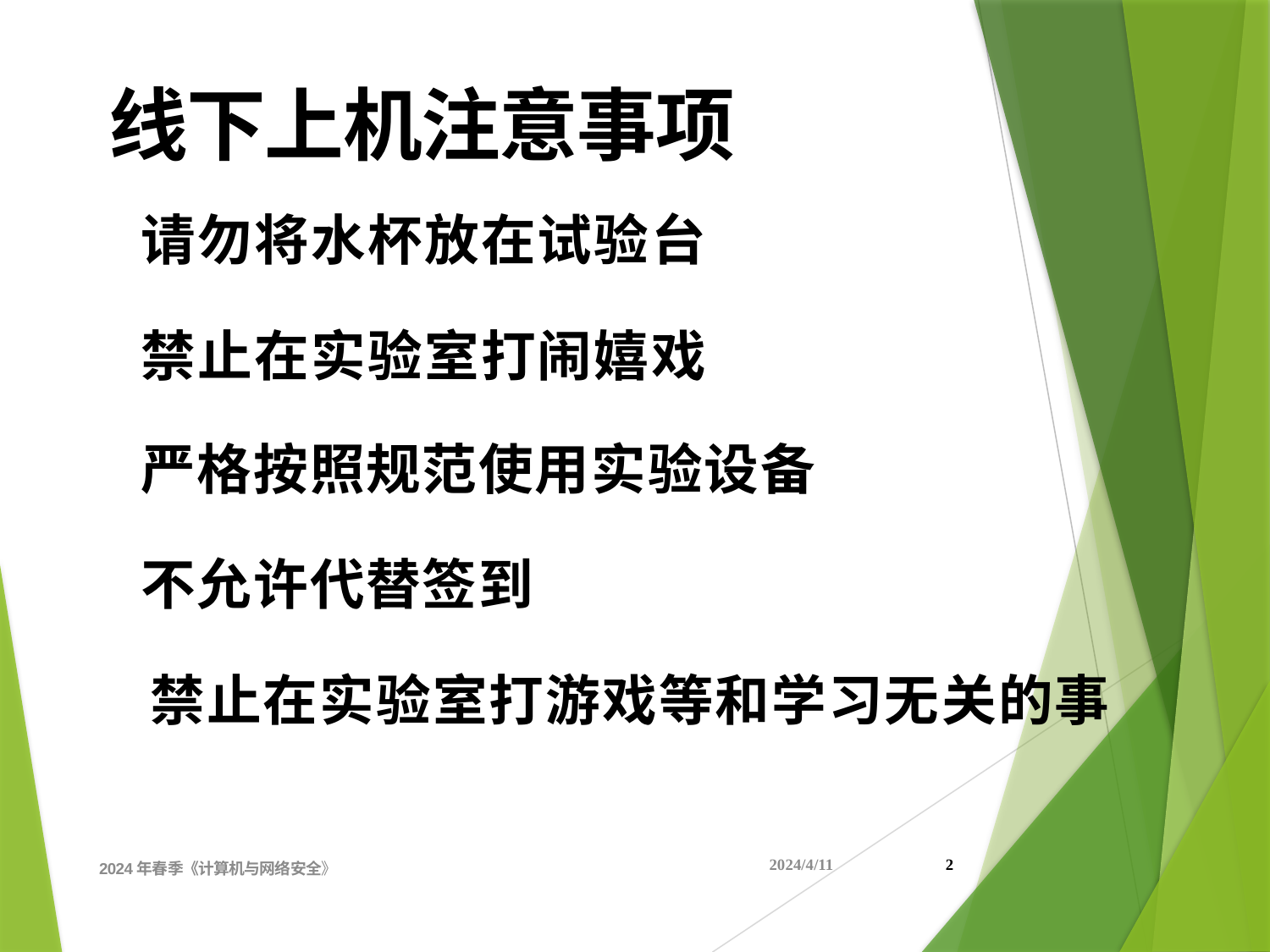

线下上机注意事项
请勿将水杯放在试验台

禁止在实验室打闹嬉戏

严格按照规范使用实验设备

不允许代替签到

禁止在实验室打游戏等和学习无关的事

2024年春季《计算机与网络安全》
2024/4/11
2